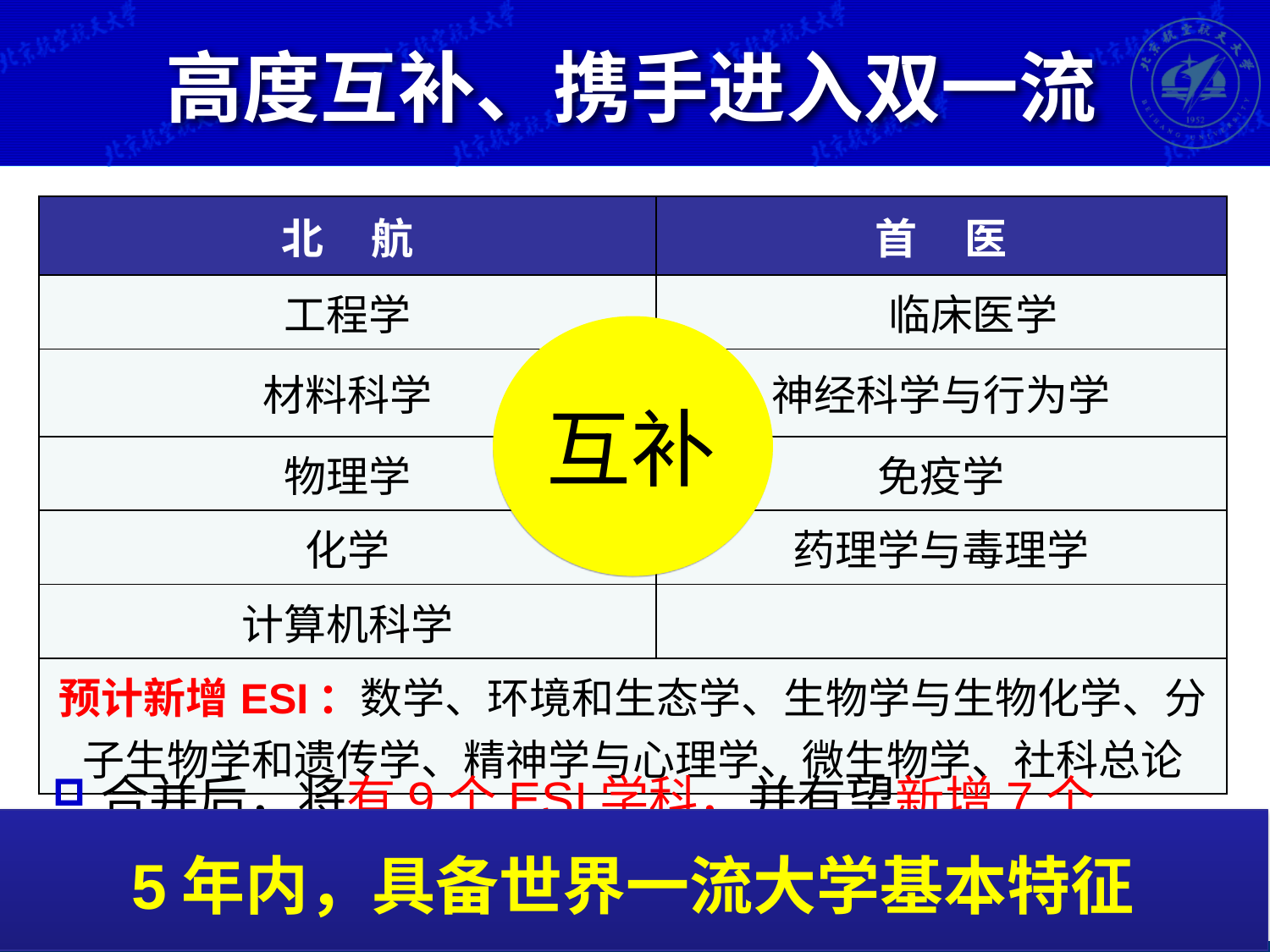

# 高度互补、携手进入双一流
| 北 航 | 首 医 |
| --- | --- |
| 工程学 | 临床医学 |
| 材料科学 | 神经科学与行为学 |
| 物理学 | 免疫学 |
| 化学 | 药理学与毒理学 |
| 计算机科学 |  |
| 预计新增ESI：数学、环境和生态学、生物学与生物化学、分子生物学和遗传学、精神学与心理学、微生物学、社科总论 |  |
互补
合并后，将有9个ESI学科，并有望新增7个ESI，快速进入全国985高校前十名
5年内，具备世界一流大学基本特征